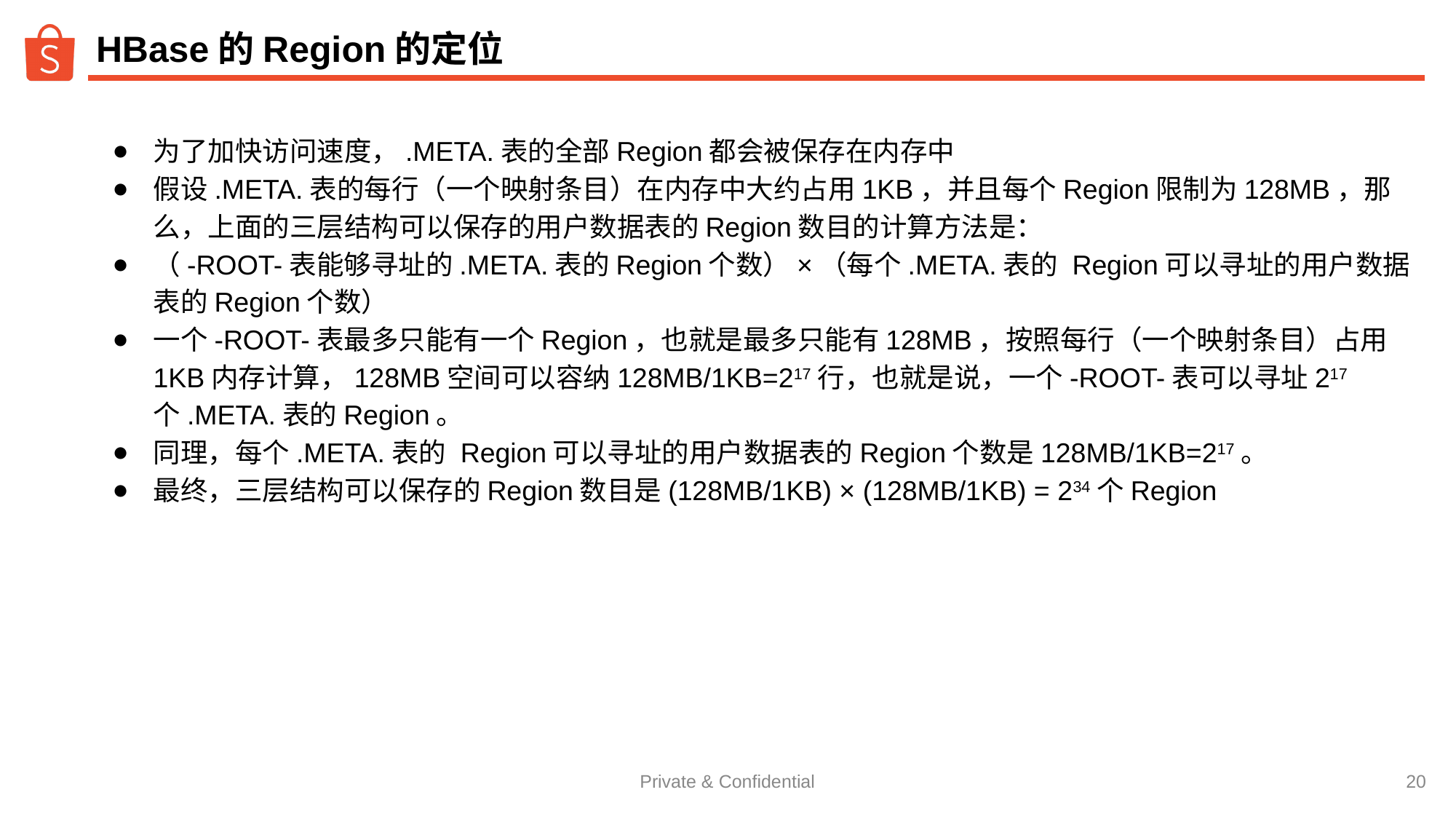

# HBase的Region的定位
为了加快访问速度，.META.表的全部Region都会被保存在内存中
假设.META.表的每行（一个映射条目）在内存中大约占用1KB，并且每个Region限制为128MB，那么，上面的三层结构可以保存的用户数据表的Region数目的计算方法是：
（-ROOT-表能够寻址的.META.表的Region个数）×（每个.META.表的 Region可以寻址的用户数据表的Region个数）
一个-ROOT-表最多只能有一个Region，也就是最多只能有128MB，按照每行（一个映射条目）占用1KB内存计算，128MB空间可以容纳128MB/1KB=217行，也就是说，一个-ROOT-表可以寻址217个.META.表的Region。
同理，每个.META.表的 Region可以寻址的用户数据表的Region个数是128MB/1KB=217。
最终，三层结构可以保存的Region数目是(128MB/1KB) × (128MB/1KB) = 234个Region
20
Private & Confidential